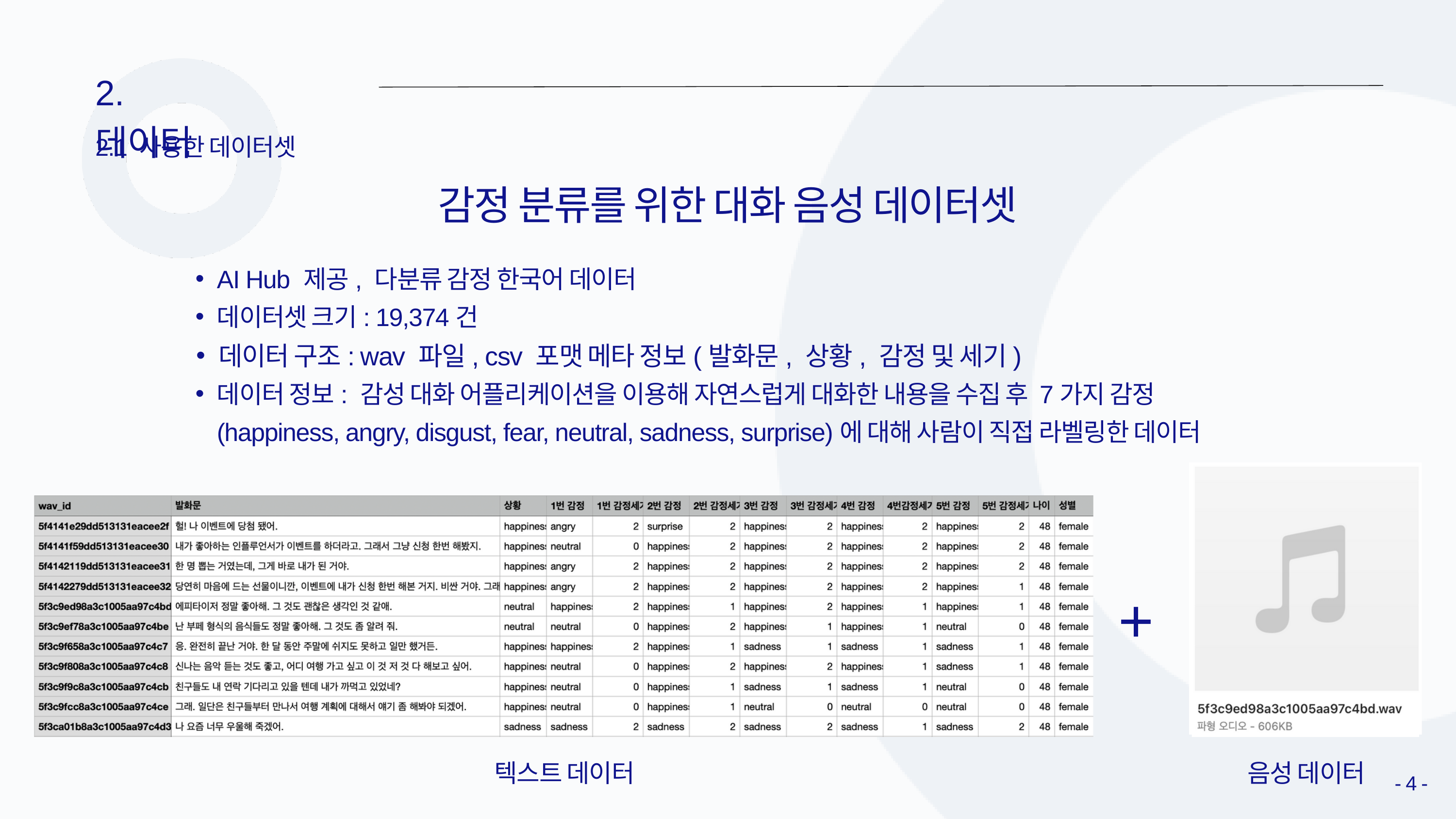

2. 데이터

2.1 사용한 데이터셋
감정 분류를 위한 대화 음성 데이터셋
AI Hub 제공, 다분류 감정 한국어 데이터
데이터셋 크기: 19,374건
데이터 구조: wav 파일, csv 포맷 메타 정보(발화문, 상황, 감정 및 세기)
데이터 정보: 감성 대화 어플리케이션을 이용해 자연스럽게 대화한 내용을 수집 후 7가지 감정(happiness, angry, disgust, fear, neutral, sadness, surprise)에 대해 사람이 직접 라벨링한 데이터

+

텍스트 데이터
음성 데이터
- 4 -